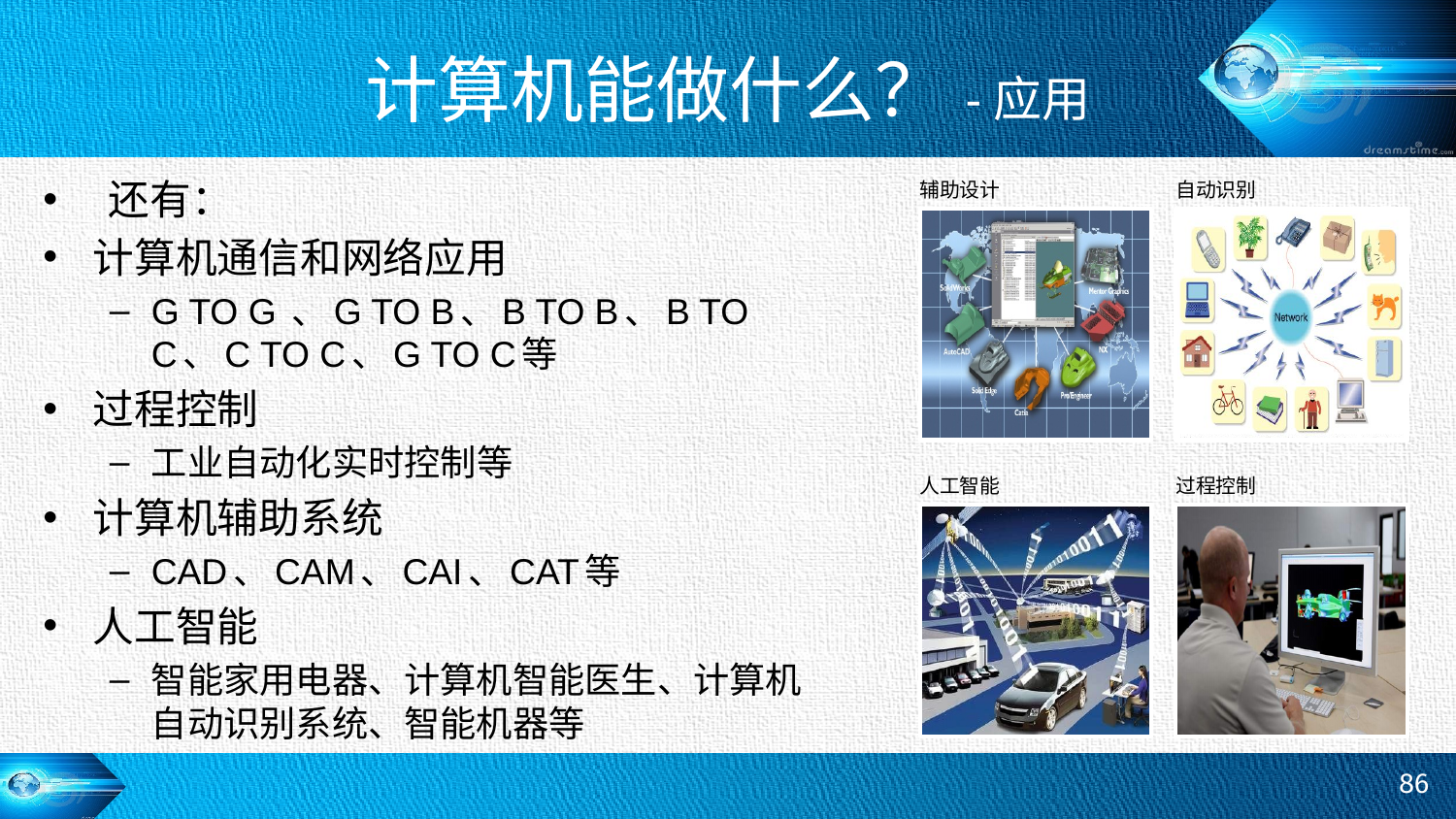

# 计算机能做什么？-应用
辅助设计
自动识别
人工智能
过程控制
 还有：
计算机通信和网络应用
G TO G 、G TO B、B TO B、B TO C、C TO C、G TO C等
过程控制
工业自动化实时控制等
计算机辅助系统
CAD、CAM、CAI、CAT等
人工智能
智能家用电器、计算机智能医生、计算机自动识别系统、智能机器等

86